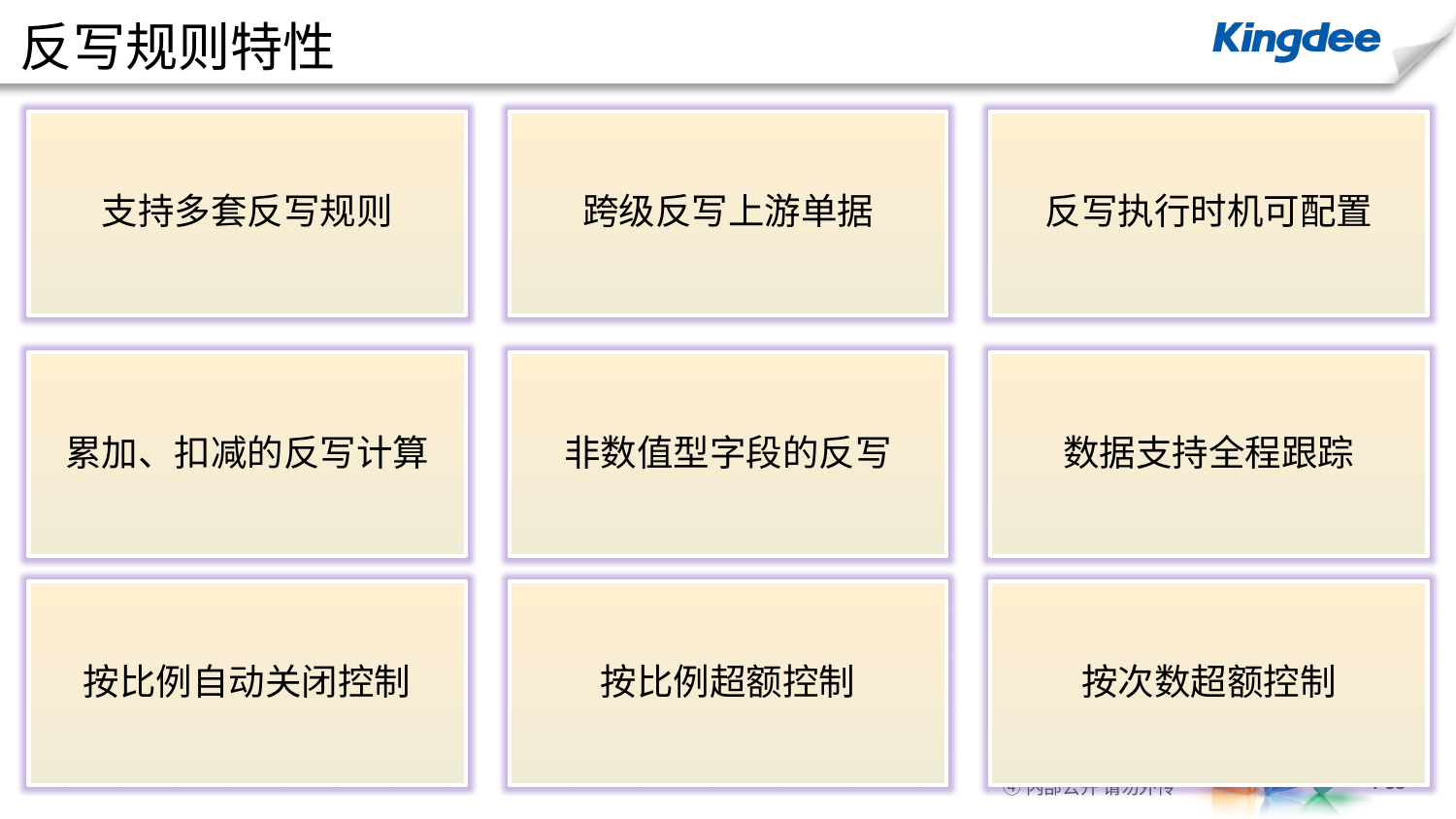

# 反写规则特性
支持多套反写规则
跨级反写上游单据
反写执行时机可配置
累加、扣减的反写计算
非数值型字段的反写
数据支持全程跟踪
按比例自动关闭控制
按比例超额控制
按次数超额控制